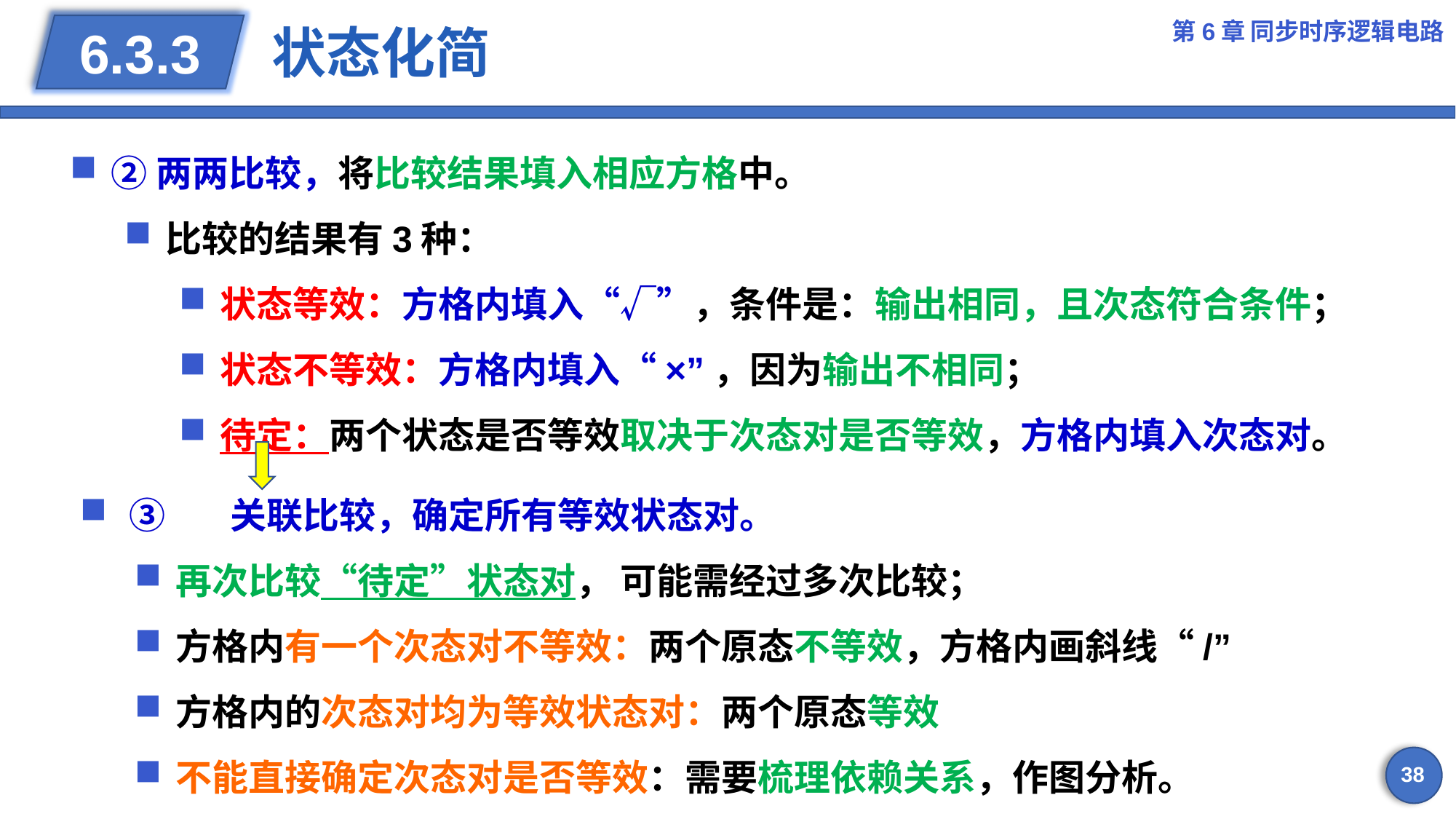

第6章 同步时序逻辑电路
# 状态化简
6.3.3
②两两比较，将比较结果填入相应方格中。
比较的结果有3种：
状态等效：方格内填入“√”，条件是：输出相同，且次态符合条件；
状态不等效：方格内填入“×”，因为输出不相同；
待定：两个状态是否等效取决于次态对是否等效，方格内填入次态对。

 ③	关联比较，确定所有等效状态对。
再次比较“待定”状态对， 可能需经过多次比较；
方格内有一个次态对不等效：两个原态不等效，方格内画斜线“/”
方格内的次态对均为等效状态对：两个原态等效
不能直接确定次态对是否等效：需要梳理依赖关系，作图分析。
38